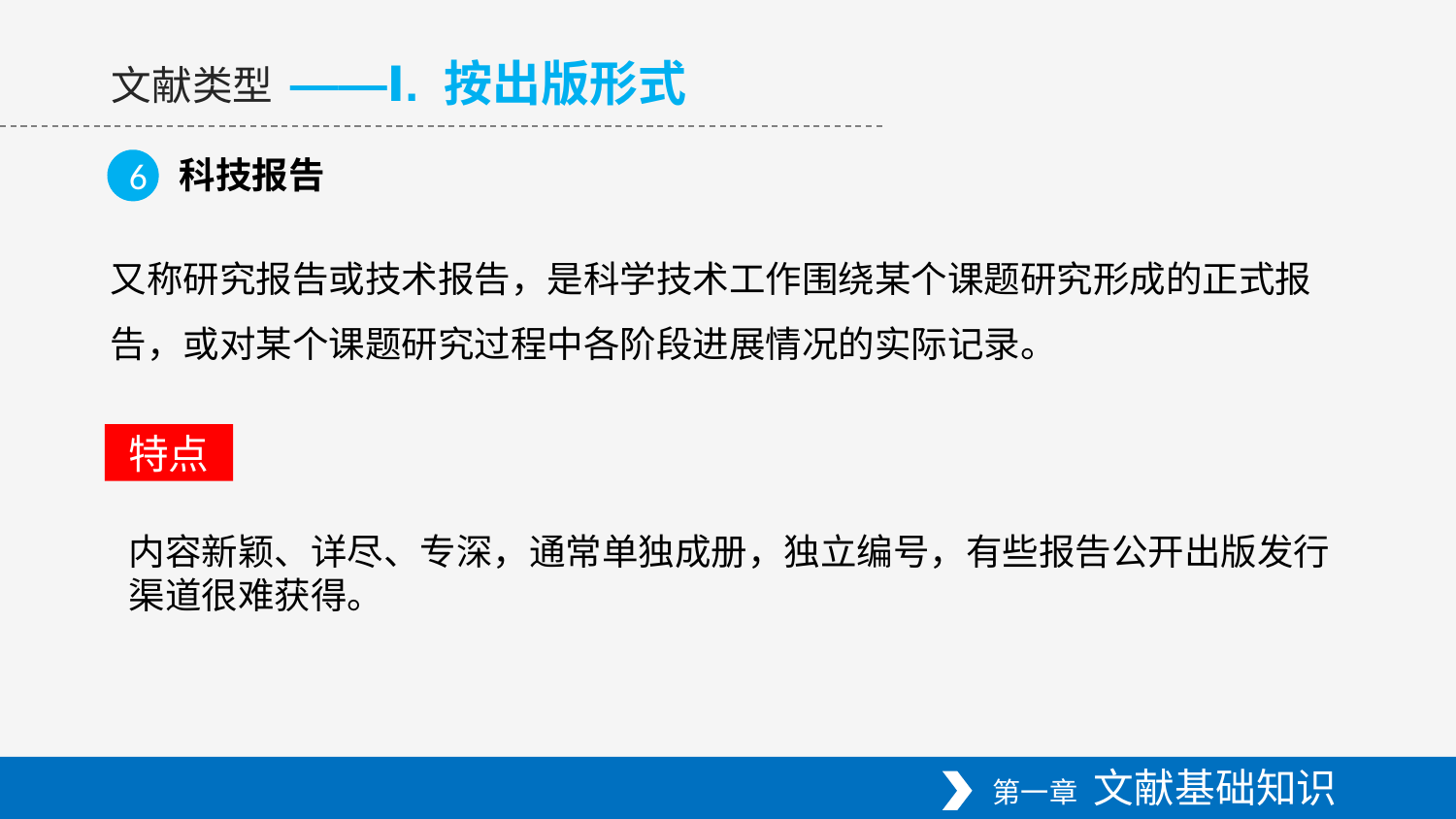

——Ⅰ. 按出版形式
文献类型
科技报告
6
又称研究报告或技术报告，是科学技术工作围绕某个课题研究形成的正式报告，或对某个课题研究过程中各阶段进展情况的实际记录。

特点

内容新颖、详尽、专深，通常单独成册，独立编号，有些报告公开出版发行渠道很难获得。